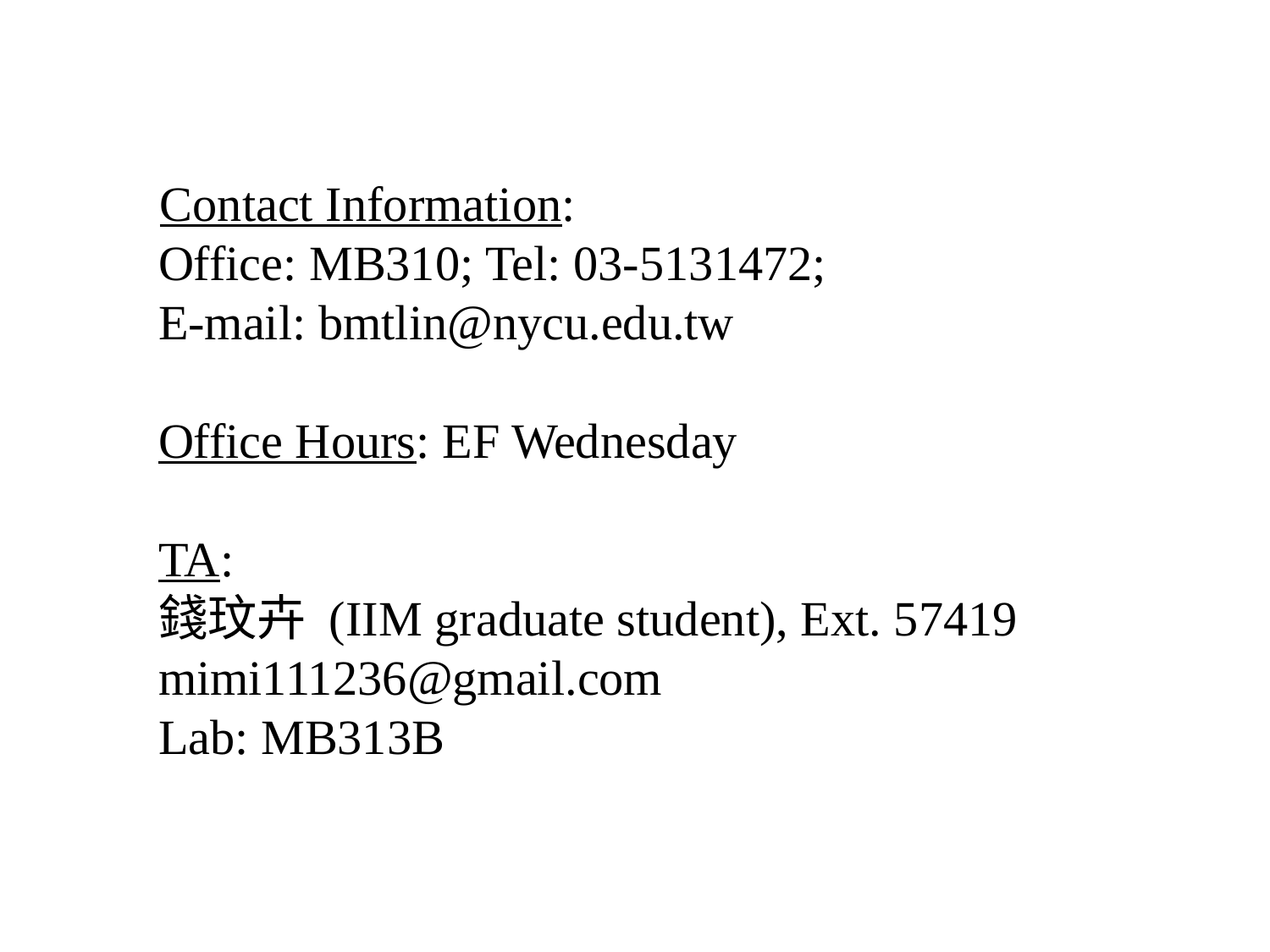

# Contact Information: Office: MB310; Tel: 03-5131472; E-mail: bmtlin@nycu.edu.tw Office Hours: EF Wednesday TA: 錢玟卉 (IIM graduate student), Ext. 57419 mimi111236@gmail.com Lab: MB313B